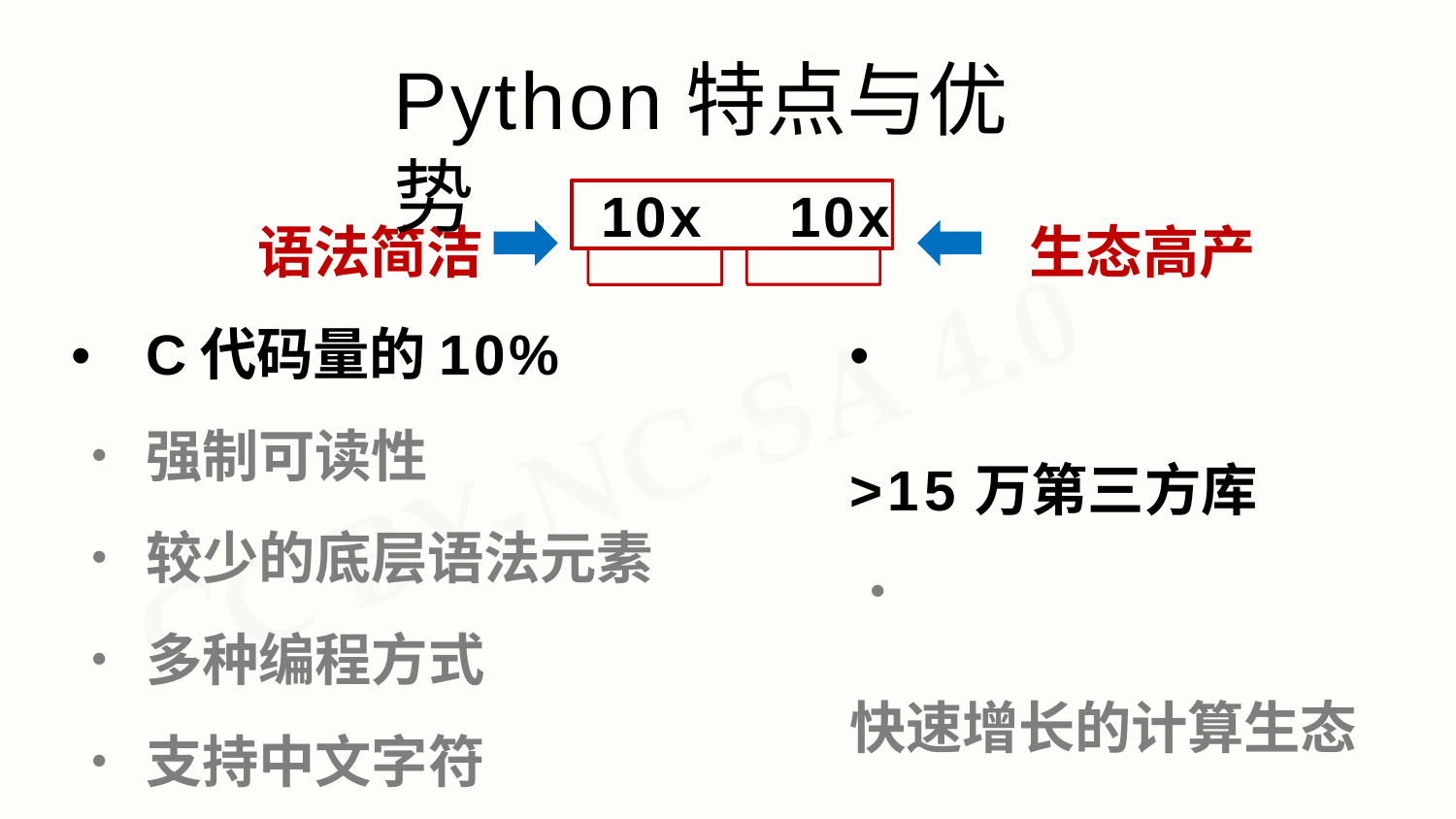

# Python特点与优势
10x	10x

生态高产
•	>15万第三方库
•	快速增长的计算生态
•	避免重复造轮子
•	开放共享
•	跨操作系统平台
语法简洁
•	C代码量的10%
•	强制可读性
•	较少的底层语法元素
•	多种编程方式
•	支持中文字符